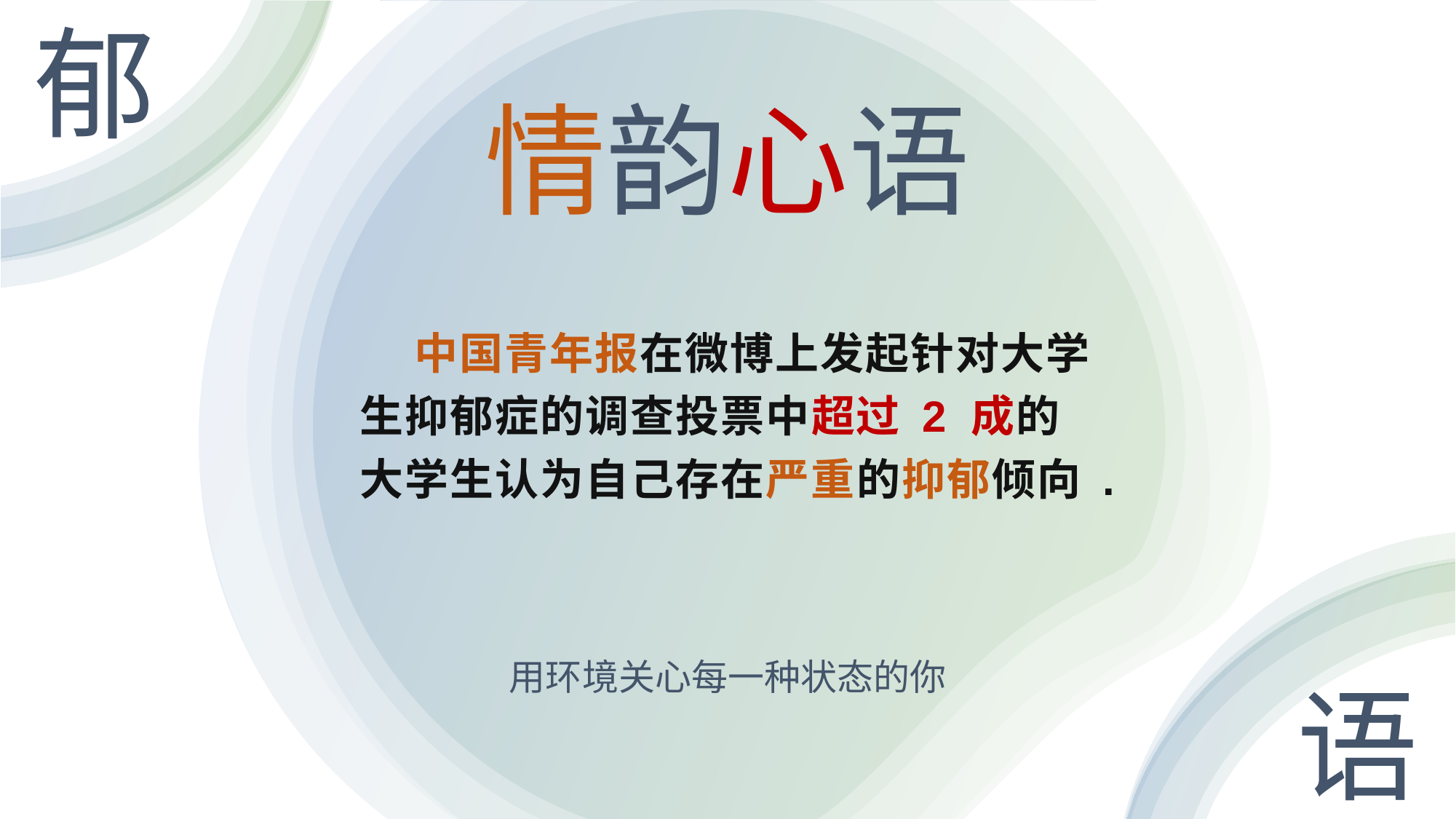

郁
# 情韵心语
    中国青年报在微博上发起针对大学生抑郁症的调查投票中超过 2 成的大学生认为自己存在严重的抑郁倾向 .

用环境关心每一种状态的你
语